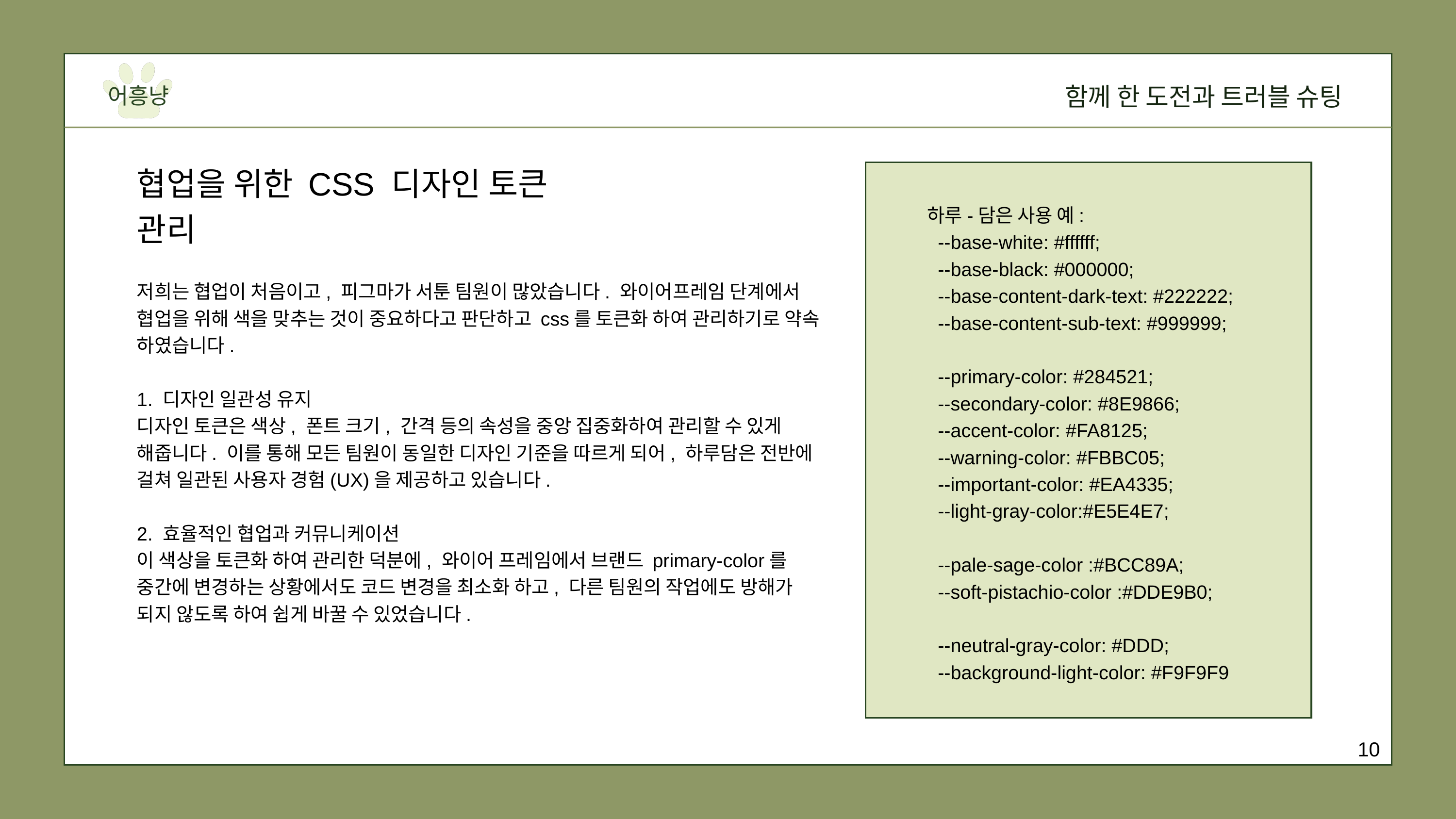

함께 한 도전과 트러블 슈팅
어흥냥

협업을 위한 CSS 디자인 토큰 관리

하루-담은 사용 예:
  --base-white: #ffffff;
  --base-black: #000000;
  --base-content-dark-text: #222222;
  --base-content-sub-text: #999999;

  --primary-color: #284521;
  --secondary-color: #8E9866;
  --accent-color: #FA8125;
  --warning-color: #FBBC05;
  --important-color: #EA4335;
  --light-gray-color:#E5E4E7;

  --pale-sage-color :#BCC89A;
  --soft-pistachio-color :#DDE9B0;

  --neutral-gray-color: #DDD;
  --background-light-color: #F9F9F9
저희는 협업이 처음이고, 피그마가 서툰 팀원이 많았습니다. 와이어프레임 단계에서 협업을 위해 색을 맞추는 것이 중요하다고 판단하고 css를 토큰화 하여 관리하기로 약속 하였습니다.

1. 디자인 일관성 유지
디자인 토큰은 색상, 폰트 크기, 간격 등의 속성을 중앙 집중화하여 관리할 수 있게 해줍니다. 이를 통해 모든 팀원이 동일한 디자인 기준을 따르게 되어, 하루담은 전반에 걸쳐 일관된 사용자 경험(UX)을 제공하고 있습니다.

2. 효율적인 협업과 커뮤니케이션
이 색상을 토큰화 하여 관리한 덕분에, 와이어 프레임에서 브랜드 primary-color를 중간에 변경하는 상황에서도 코드 변경을 최소화 하고, 다른 팀원의 작업에도 방해가 되지 않도록 하여 쉽게 바꿀 수 있었습니다.

10